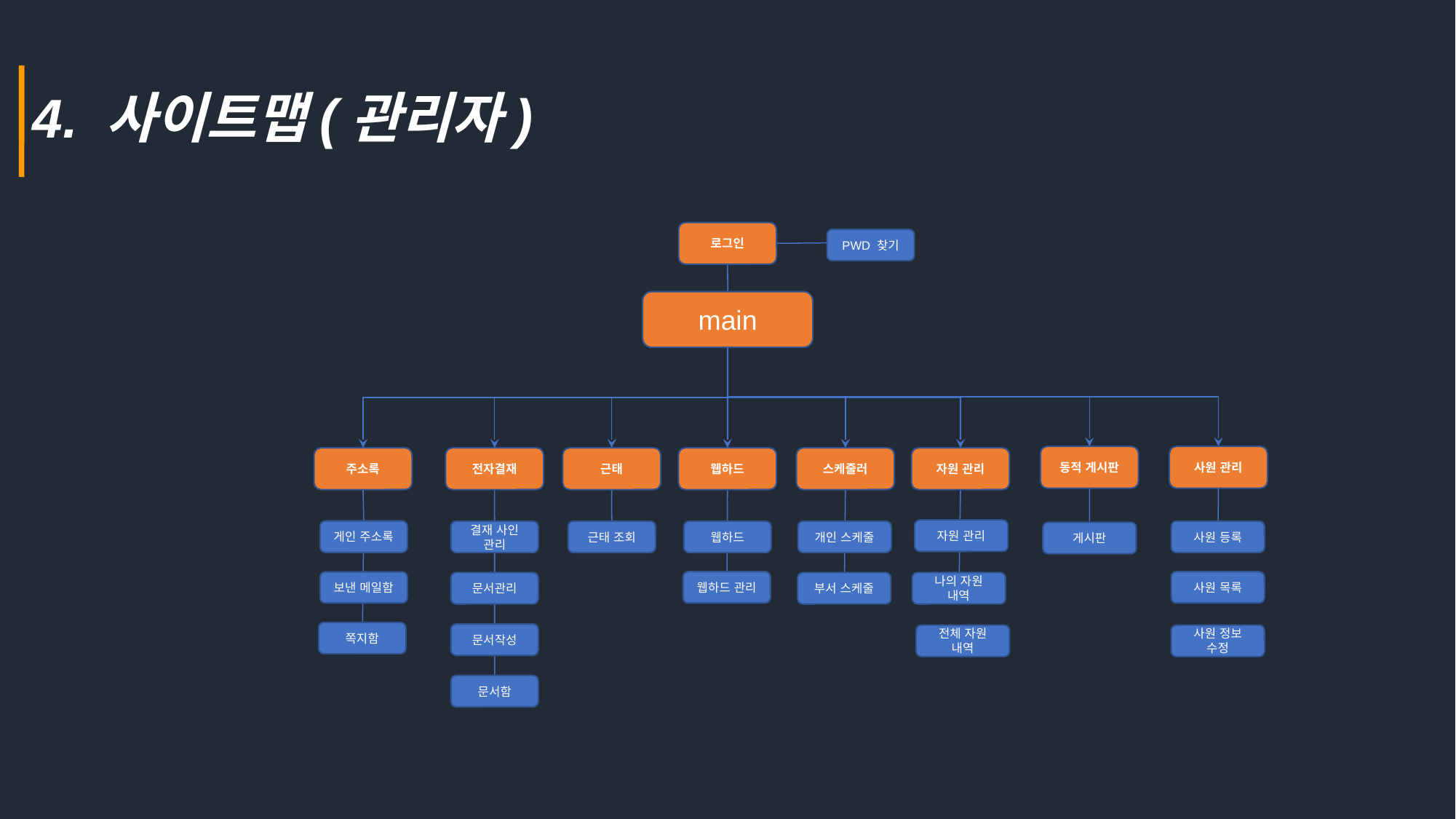

4. 사이트맵(관리자)

로그인
PWD 찾기
main
동적 게시판
사원 관리
자원 관리
스케줄러
웹하드
근태
전자결재
주소록
자원 관리
게인 주소록
웹하드
개인 스케줄
근태 조회
결재 사인 관리
사원 등록
게시판
웹하드 관리
사원 목록
보낸 메일함
문서관리
부서 스케줄
나의 자원 내역
쪽지함
문서작성
전체 자원 내역
사원 정보 수정
문서함